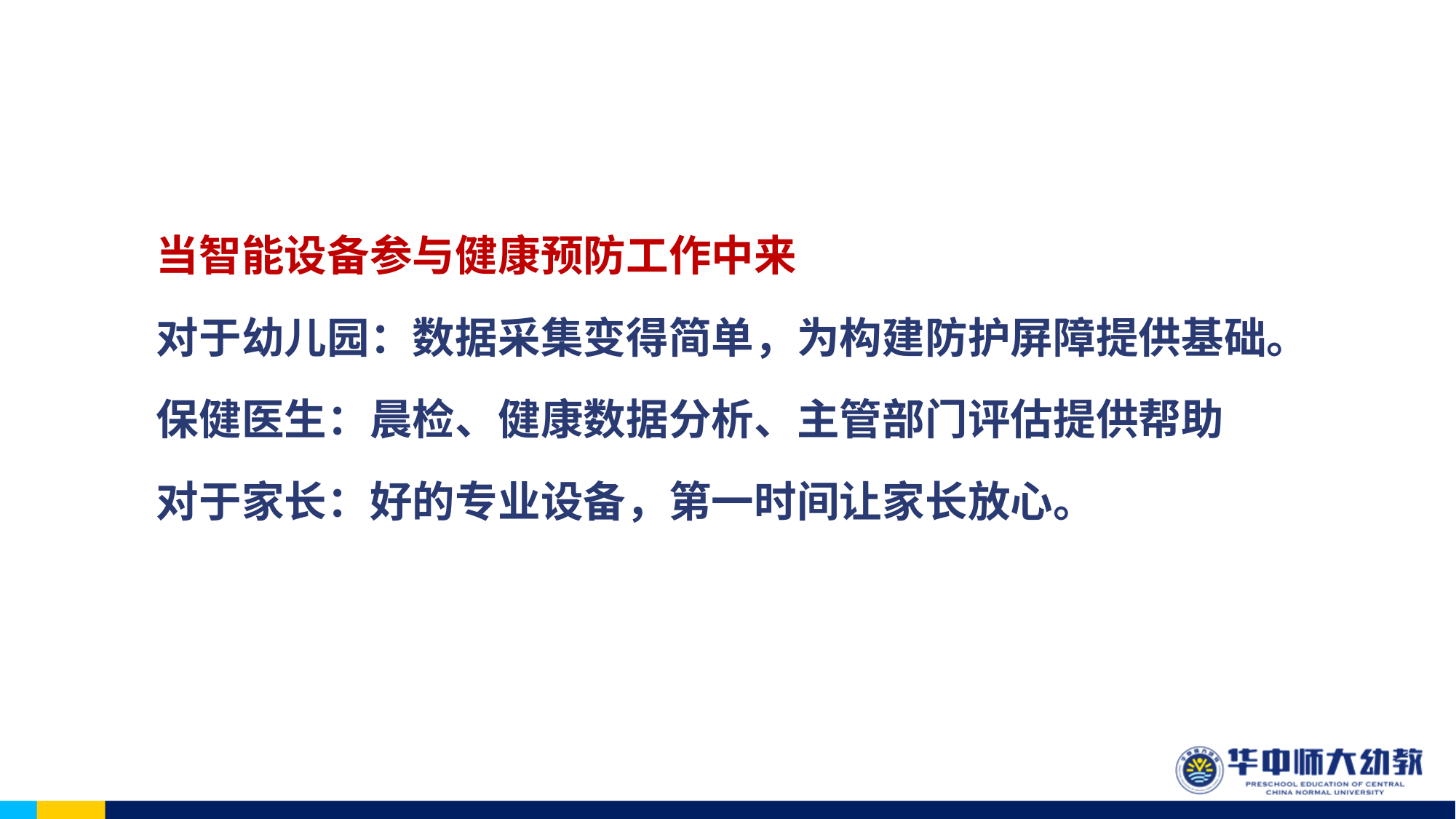

当智能设备参与健康预防工作中来
对于幼儿园：数据采集变得简单，为构建防护屏障提供基础。
保健医生：晨检、健康数据分析、主管部门评估提供帮助
对于家长：好的专业设备，第一时间让家长放心。